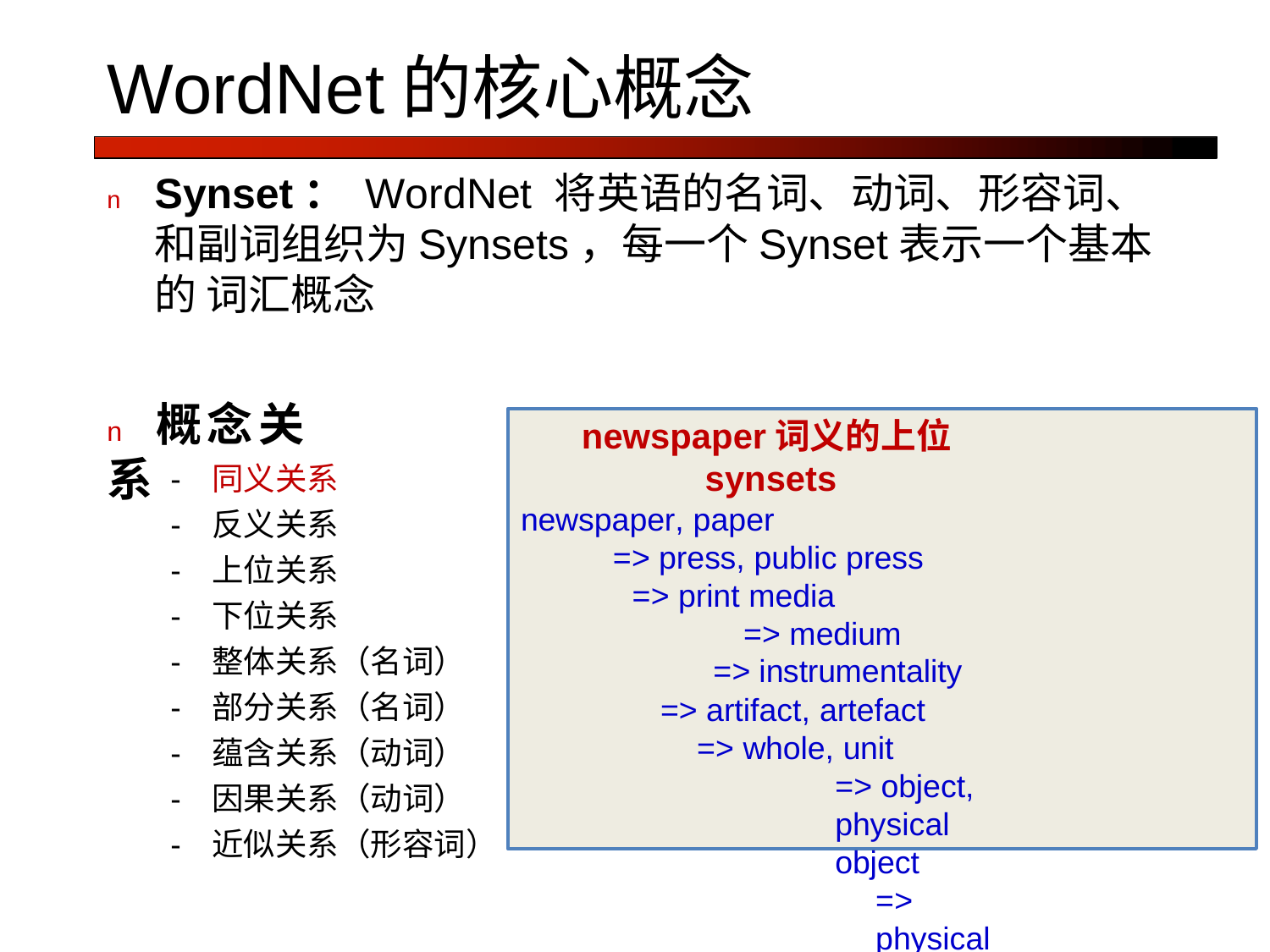

# WordNet的核心概念

n	Synset： WordNet 将英语的名词、动词、形容词、 和副词组织为Synsets，每一个Synset表示一个基本的 词汇概念
n	概念关系

newspaper词义的上位synsets
newspaper, paper
=> press, public press
=> print media
=> medium
=> instrumentality
=> artifact, artefact
=> whole, unit
=> object, physical object
=> physical entity
=> entity
-	同义关系
-	反义关系
-	上位关系
-	下位关系
-	整体关系（名词）
-	部分关系（名词）
-	蕴含关系（动词）
-	因果关系（动词）
-	近似关系（形容词）